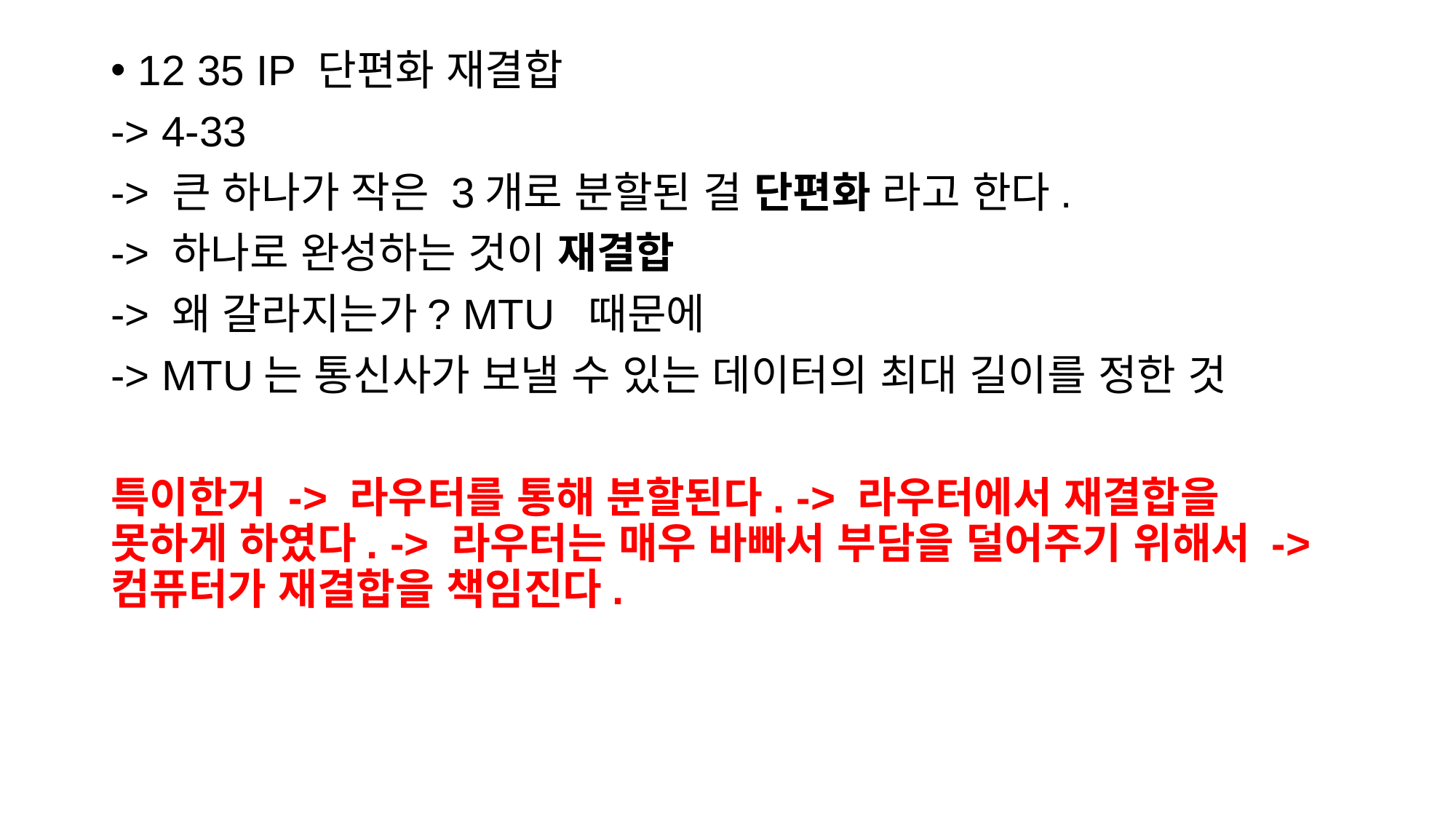

12 35 IP 단편화 재결합
-> 4-33
-> 큰 하나가 작은 3개로 분할된 걸 단편화 라고 한다.
-> 하나로 완성하는 것이 재결합
-> 왜 갈라지는가? MTU  때문에
-> MTU는 통신사가 보낼 수 있는 데이터의 최대 길이를 정한 것

특이한거 -> 라우터를 통해 분할된다. -> 라우터에서 재결합을 못하게 하였다. -> 라우터는 매우 바빠서 부담을 덜어주기 위해서 -> 컴퓨터가 재결합을 책임진다.